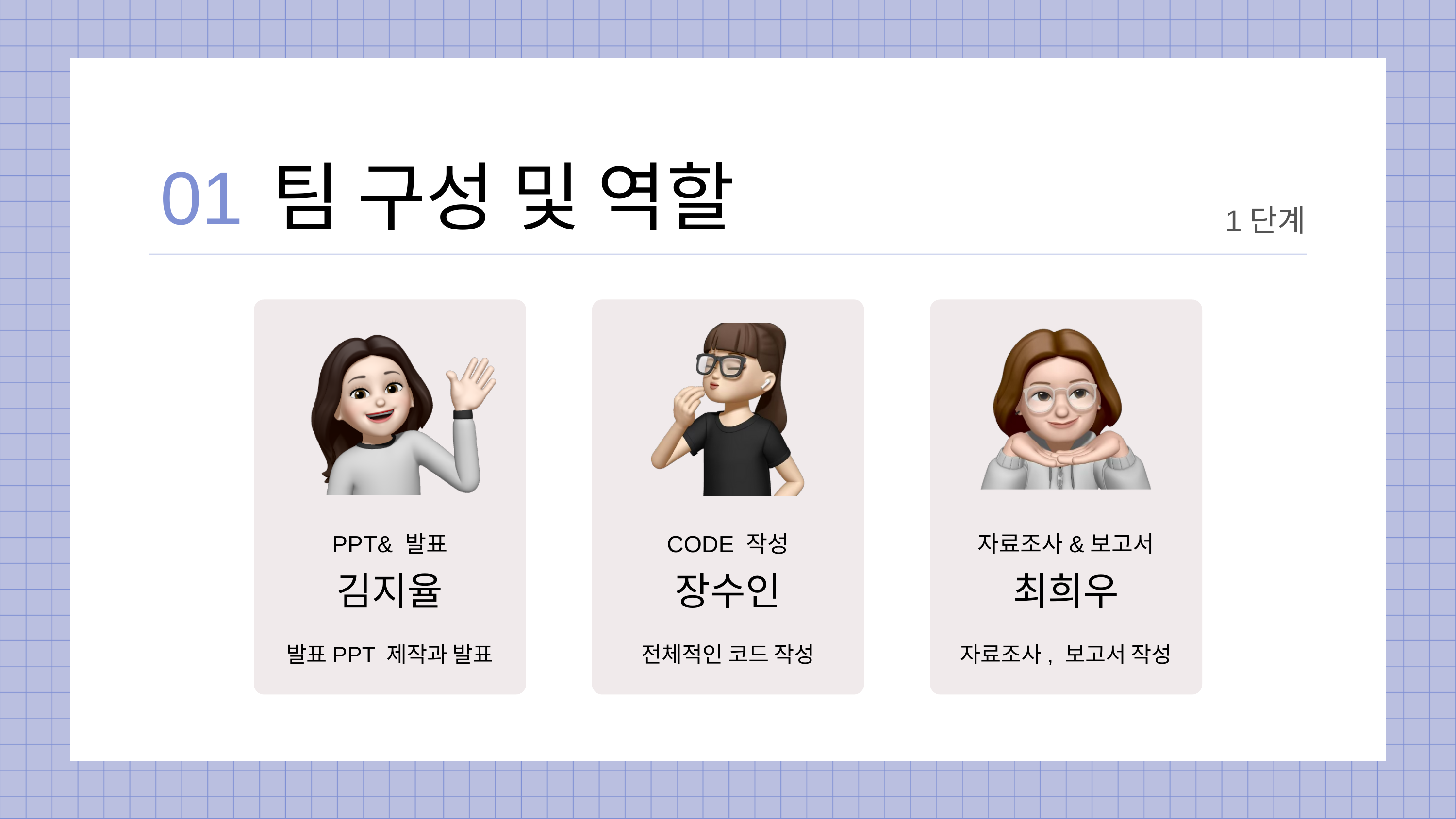

01
팀 구성 및 역할
1단계

PPT& 발표
CODE 작성
자료조사&보고서
김지율
장수인
최희우
발표PPT 제작과 발표
전체적인 코드 작성
자료조사, 보고서 작성